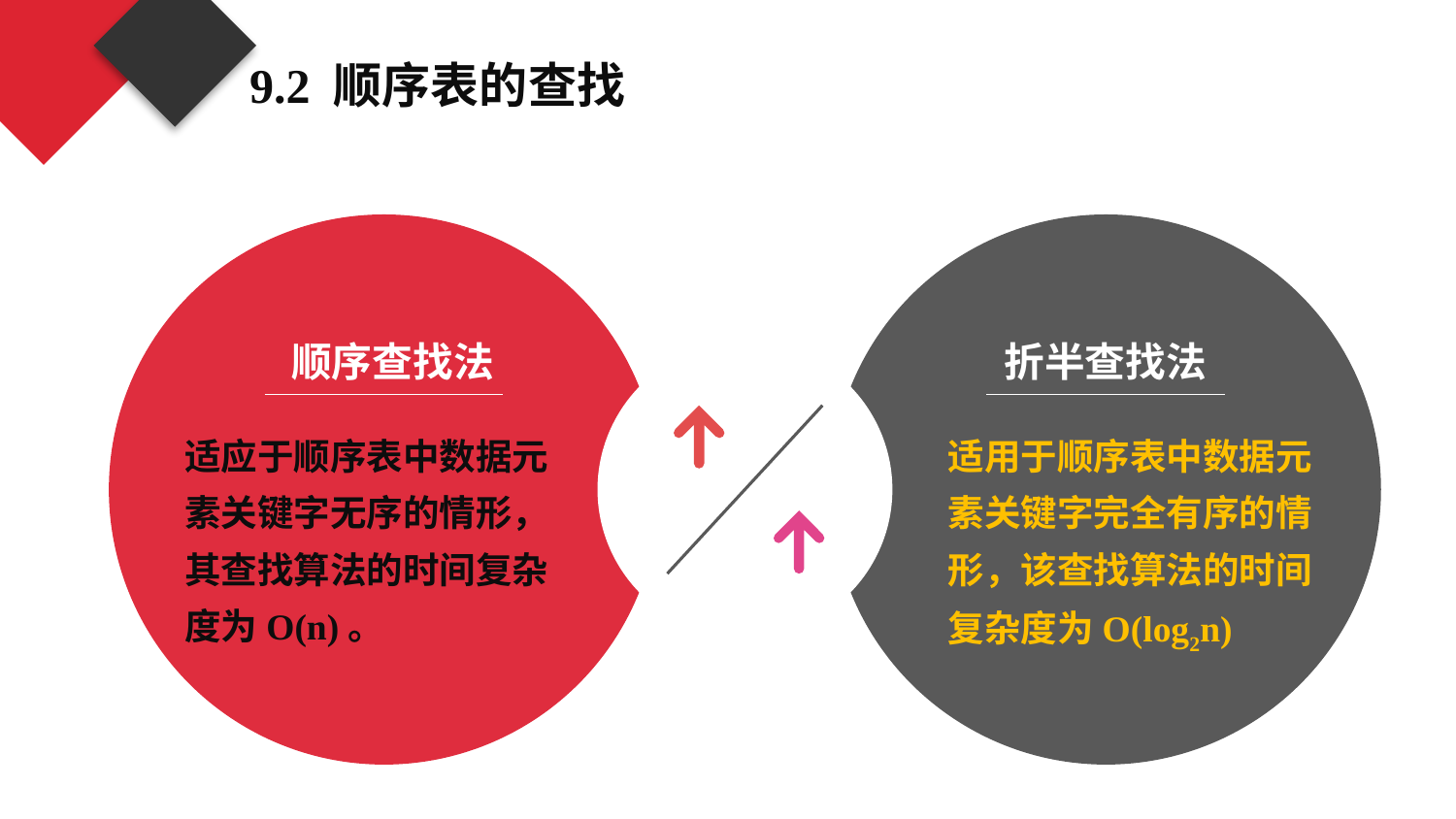

9.2 顺序表的查找

顺序查找法
适应于顺序表中数据元素关键字无序的情形，其查找算法的时间复杂度为O(n)。
适用于顺序表中数据元素关键字完全有序的情形，该查找算法的时间复杂度为O(log2n)
折半查找法